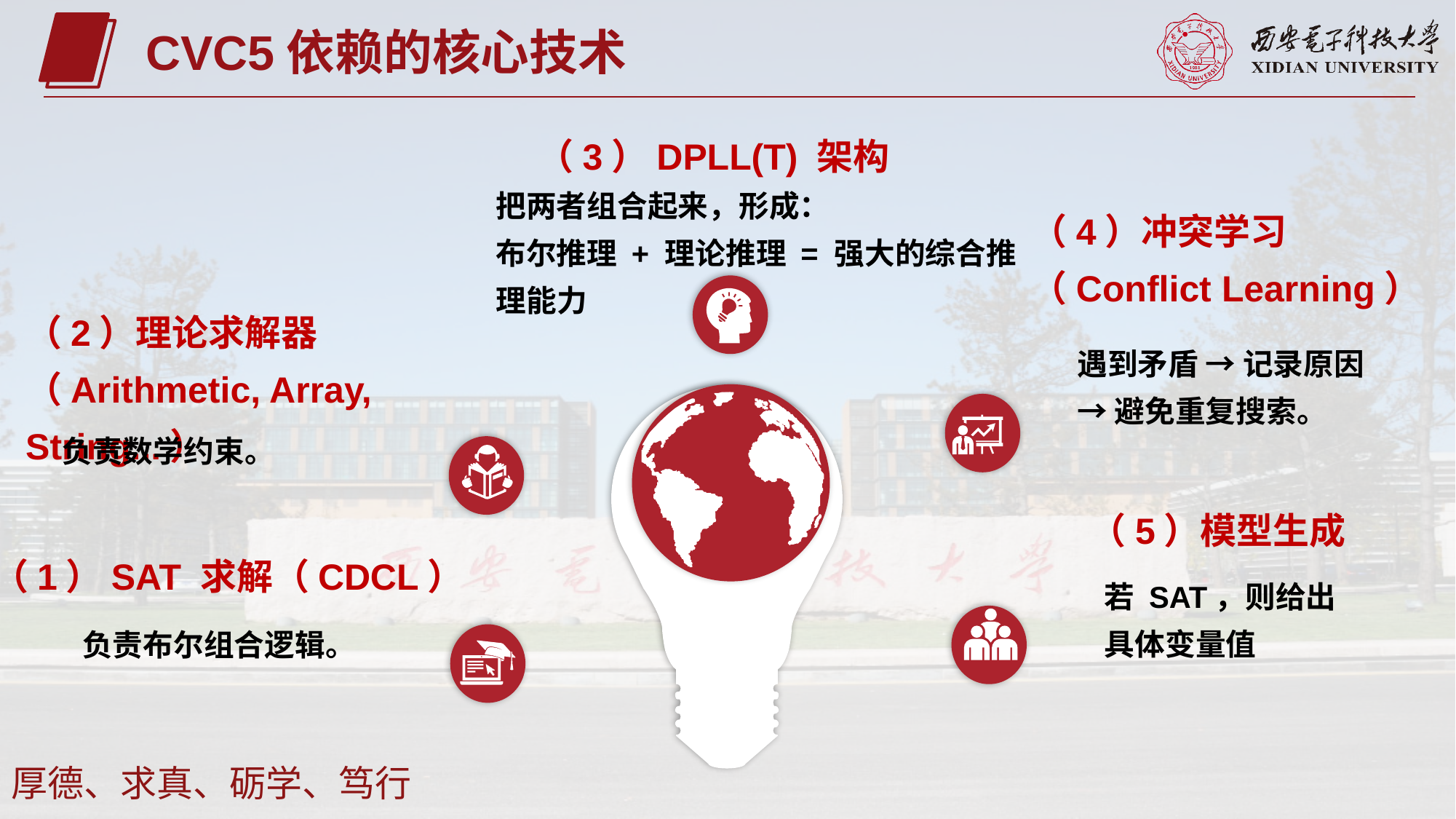

CVC5依赖的核心技术
（3）DPLL(T) 架构
把两者组合起来，形成：
布尔推理 + 理论推理 = 强大的综合推理能力
（4）冲突学习
（Conflict Learning）
遇到矛盾 → 记录原因 → 避免重复搜索。

（2）理论求解器
（Arithmetic, Array, String...）
负责数学约束。

（5）模型生成
若 SAT，则给出具体变量值
（1）SAT 求解（CDCL）
负责布尔组合逻辑。